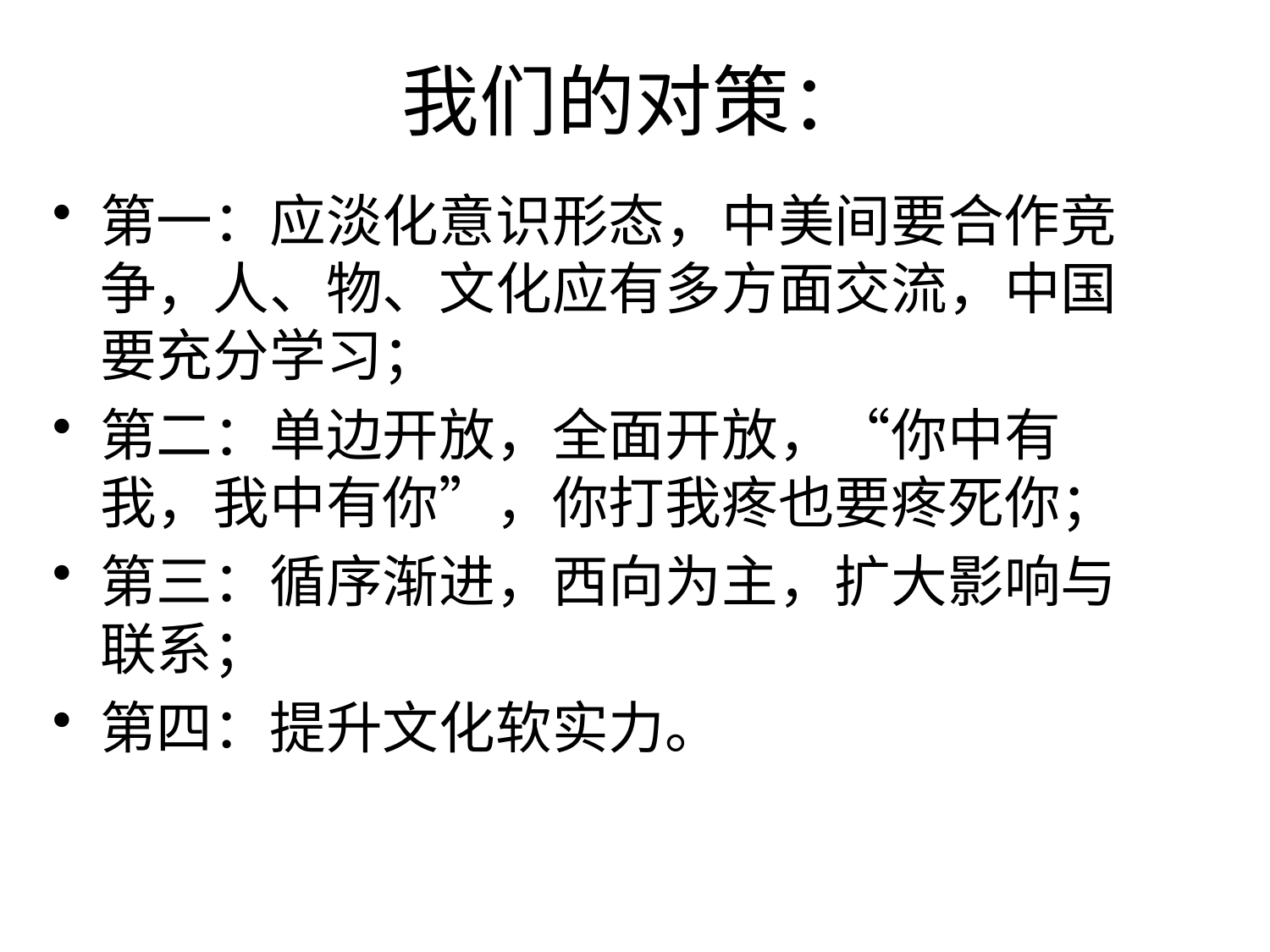

# 我们的对策：
第一：应淡化意识形态，中美间要合作竞争，人、物、文化应有多方面交流，中国要充分学习；
第二：单边开放，全面开放，“你中有我，我中有你”，你打我疼也要疼死你；
第三：循序渐进，西向为主，扩大影响与联系；
第四：提升文化软实力。